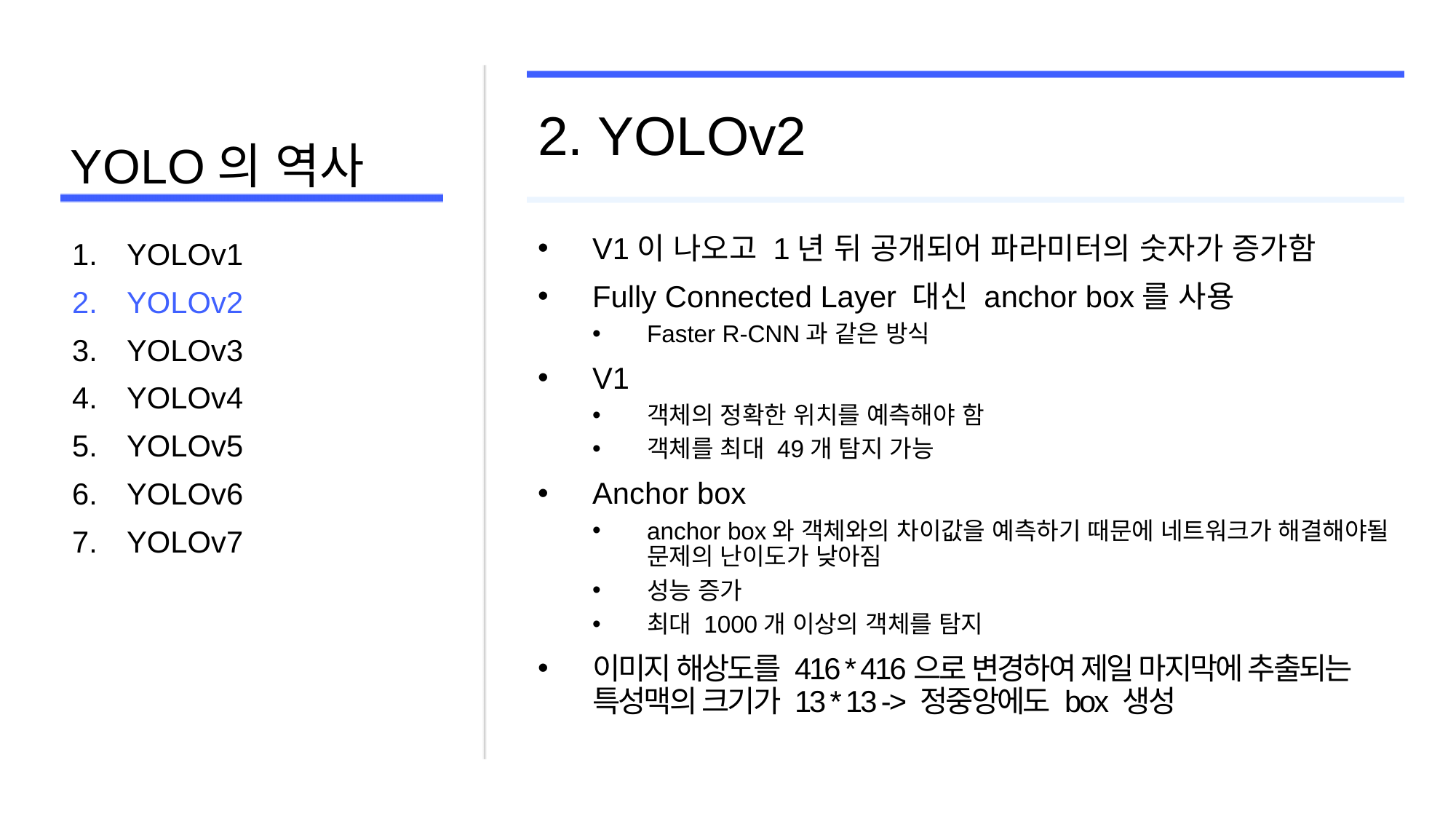

# YOLO의 역사
2. YOLOv2
V1이 나오고 1년 뒤 공개되어 파라미터의 숫자가 증가함
Fully Connected Layer 대신 anchor box를 사용
Faster R-CNN과 같은 방식
V1
객체의 정확한 위치를 예측해야 함
객체를 최대 49개 탐지 가능
Anchor box
anchor box와 객체와의 차이값을 예측하기 때문에 네트워크가 해결해야될 문제의 난이도가 낮아짐
성능 증가
최대 1000개 이상의 객체를 탐지
이미지 해상도를 416 * 416으로 변경하여 제일 마지막에 추출되는 특성맥의 크기가 13 * 13 -> 정중앙에도 box 생성
YOLOv1
YOLOv2
YOLOv3
YOLOv4
YOLOv5
YOLOv6
YOLOv7